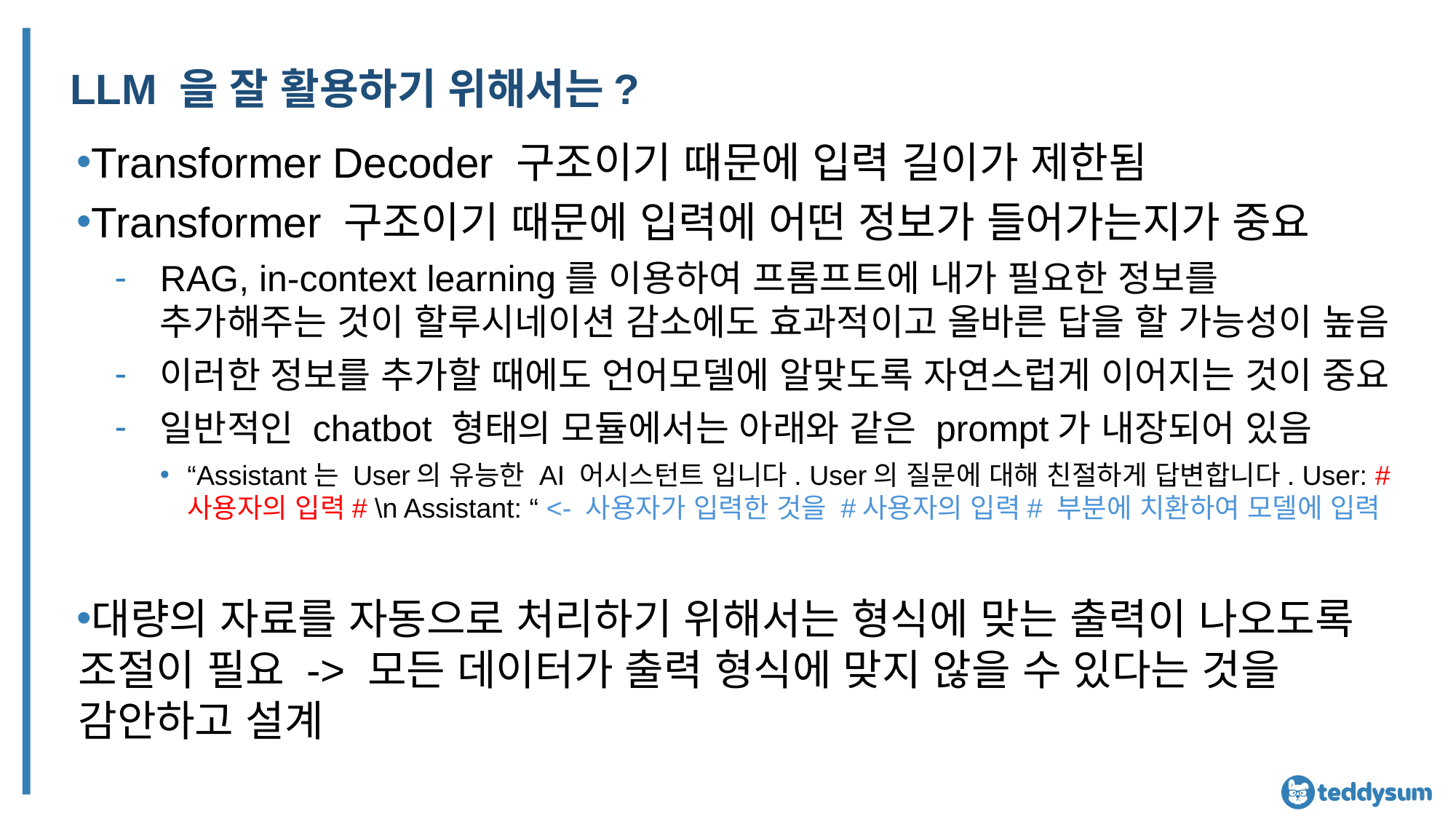

# LLM 을 잘 활용하기 위해서는?
Transformer Decoder 구조이기 때문에 입력 길이가 제한됨
Transformer 구조이기 때문에 입력에 어떤 정보가 들어가는지가 중요
RAG, in-context learning를 이용하여 프롬프트에 내가 필요한 정보를 추가해주는 것이 할루시네이션 감소에도 효과적이고 올바른 답을 할 가능성이 높음
이러한 정보를 추가할 때에도 언어모델에 알맞도록 자연스럽게 이어지는 것이 중요
일반적인 chatbot 형태의 모듈에서는 아래와 같은 prompt가 내장되어 있음
“Assistant는 User의 유능한 AI 어시스턴트 입니다. User의 질문에 대해 친절하게 답변합니다. User: #사용자의 입력# \n Assistant: “ <- 사용자가 입력한 것을 #사용자의 입력# 부분에 치환하여 모델에 입력

대량의 자료를 자동으로 처리하기 위해서는 형식에 맞는 출력이 나오도록 조절이 필요 -> 모든 데이터가 출력 형식에 맞지 않을 수 있다는 것을 감안하고 설계